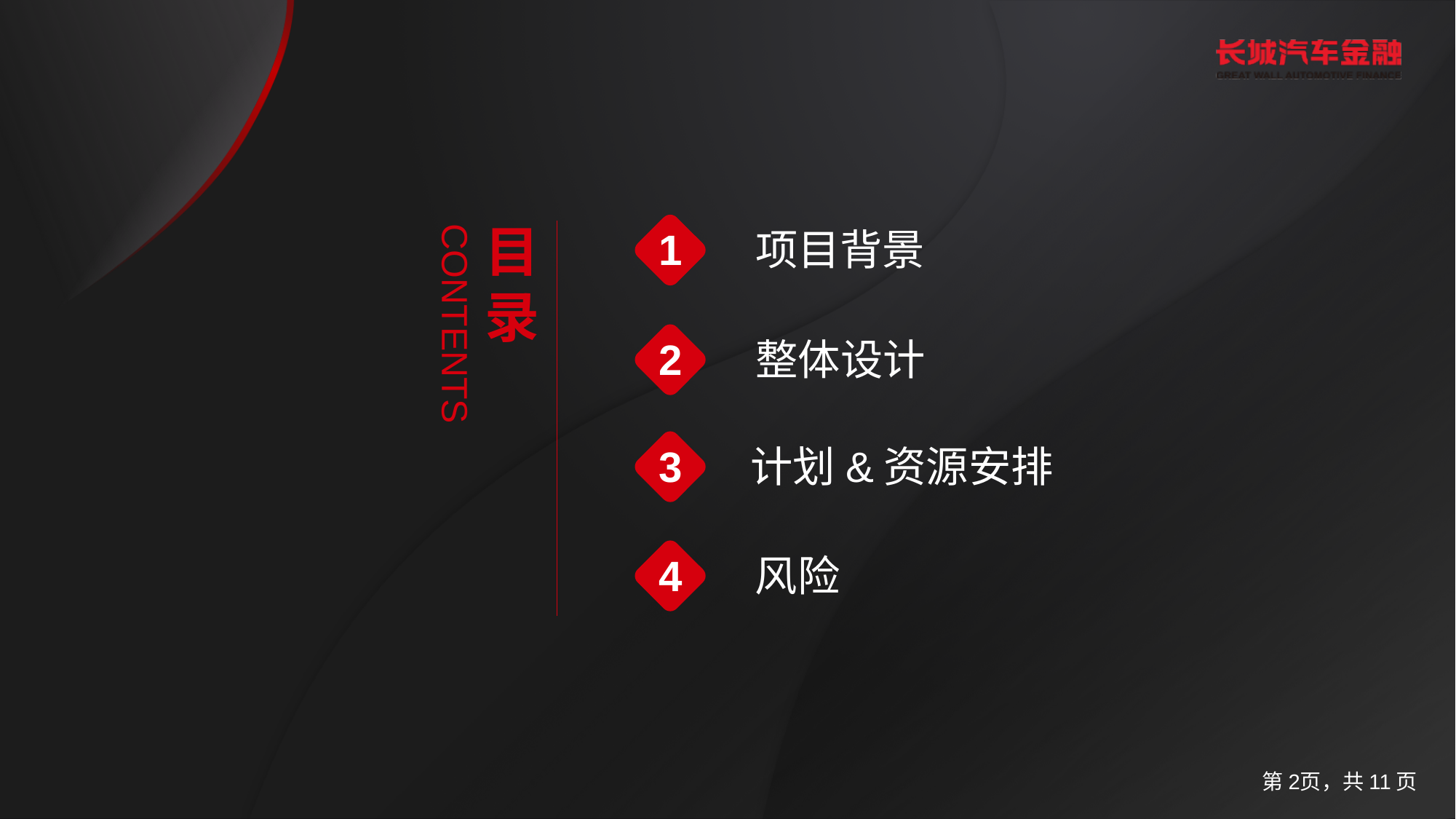

目录
CONTENTS
1

项目背景
2

整体设计
3

计划&资源安排
4

风险